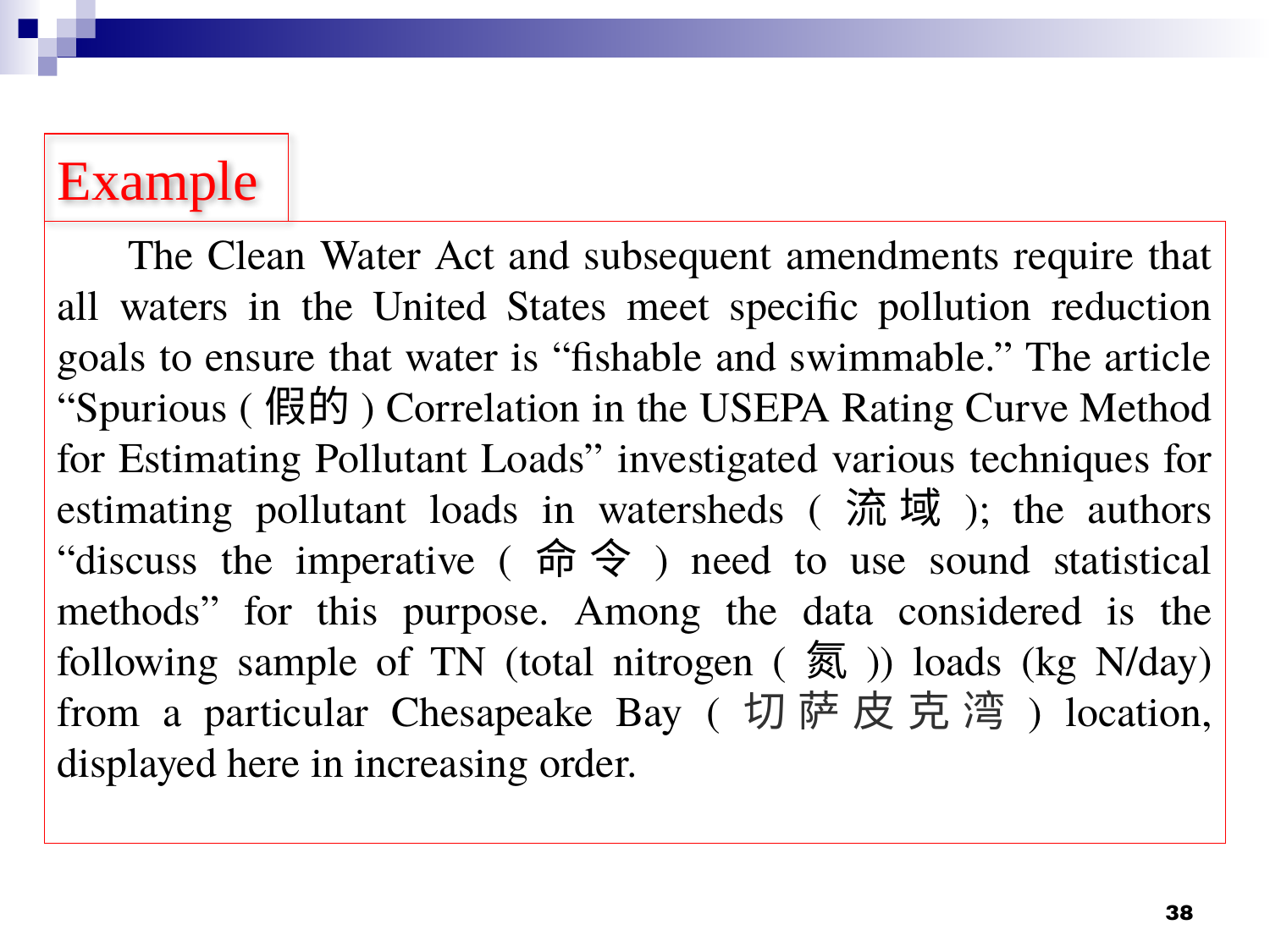

# Example
     The Clean Water Act and subsequent amendments require that all waters in the United States meet specific pollution reduction goals to ensure that water is “fishable and swimmable.” The article “Spurious (假的) Correlation in the USEPA Rating Curve Method for Estimating Pollutant Loads” investigated various techniques for estimating pollutant loads in watersheds (流域); the authors “discuss the imperative (命令) need to use sound statistical methods” for this purpose. Among the data considered is the following sample of TN (total nitrogen (氮)) loads (kg N/day) from a particular Chesapeake Bay (切萨皮克湾) location, displayed here in increasing order.
38